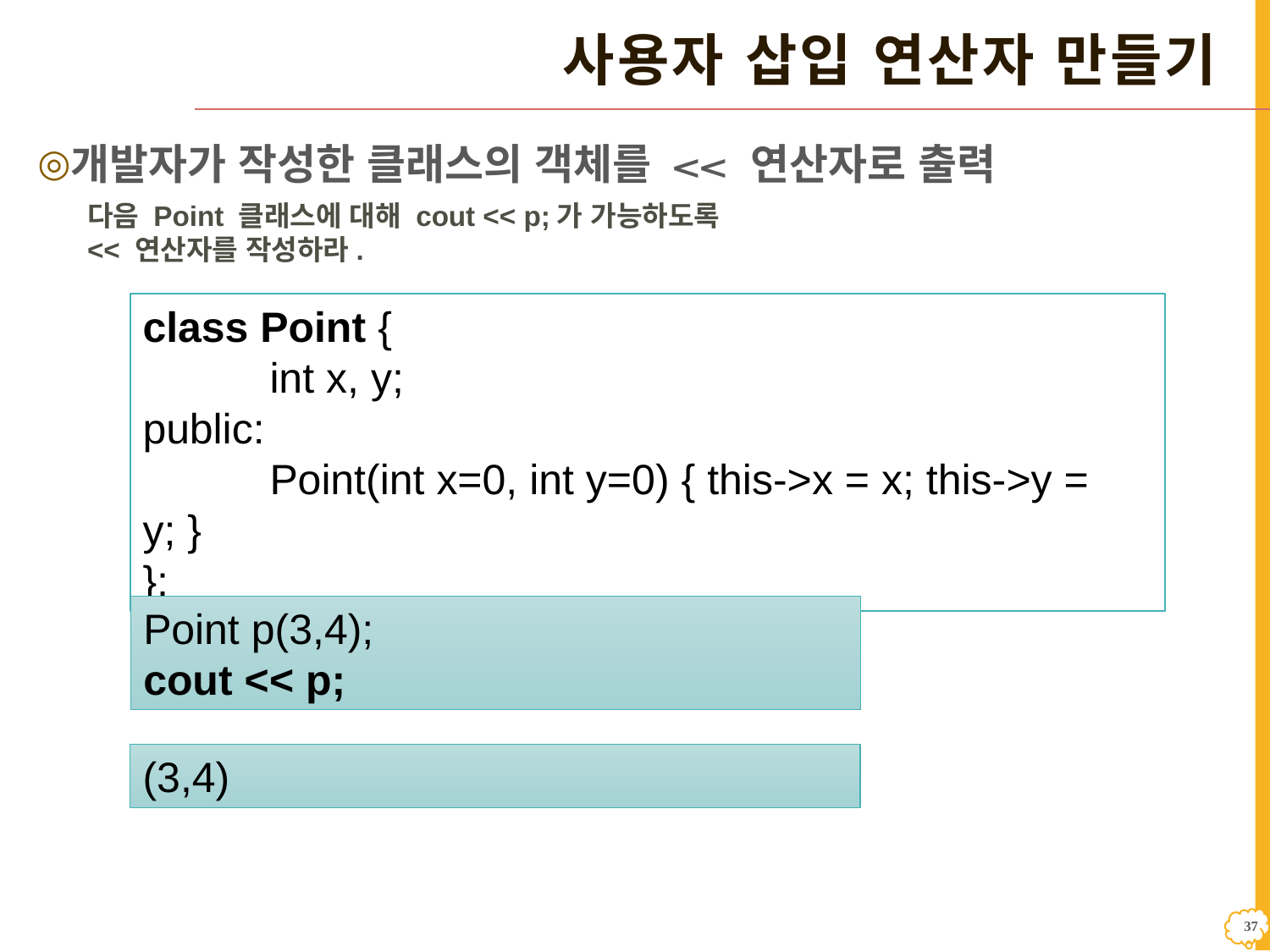

# 사용자 삽입 연산자 만들기
개발자가 작성한 클래스의 객체를 << 연산자로 출력
다음 Point 클래스에 대해 cout << p;가 가능하도록
<< 연산자를 작성하라.
class Point {
	int x, y;
public:
	Point(int x=0, int y=0) { this->x = x; this->y = y; }
};
Point p(3,4);
cout << p;
(3,4)
37